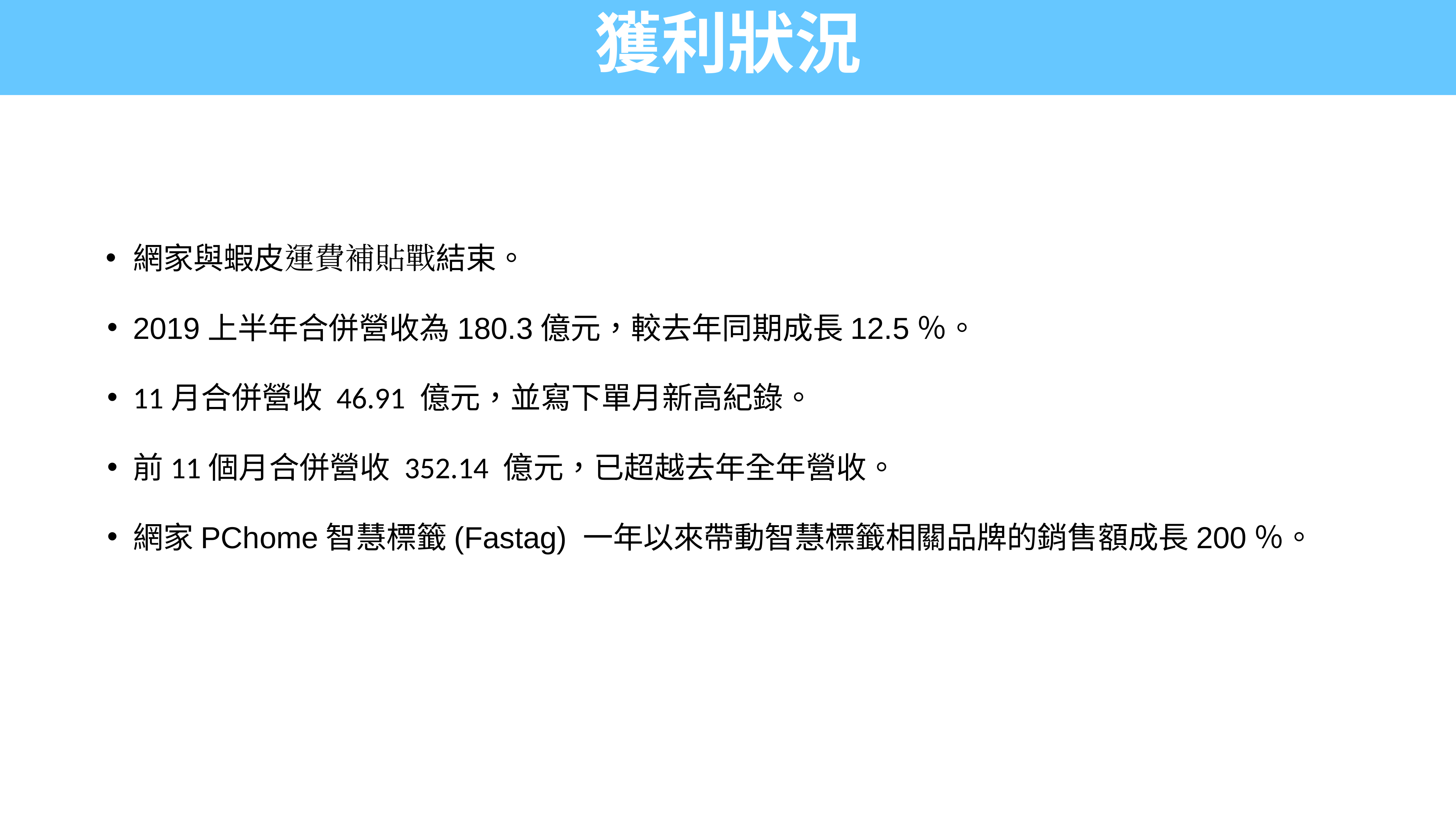

# 獲利狀況
網家與蝦皮運費補貼戰結束。
2019上半年合併營收為180.3億元，較去年同期成長12.5％。
11月合併營收 46.91 億元，並寫下單月新高紀錄。
前11個月合併營收 352.14 億元，已超越去年全年營收。
網家PChome智慧標籤(Fastag) 一年以來帶動智慧標籤相關品牌的銷售額成長200％。